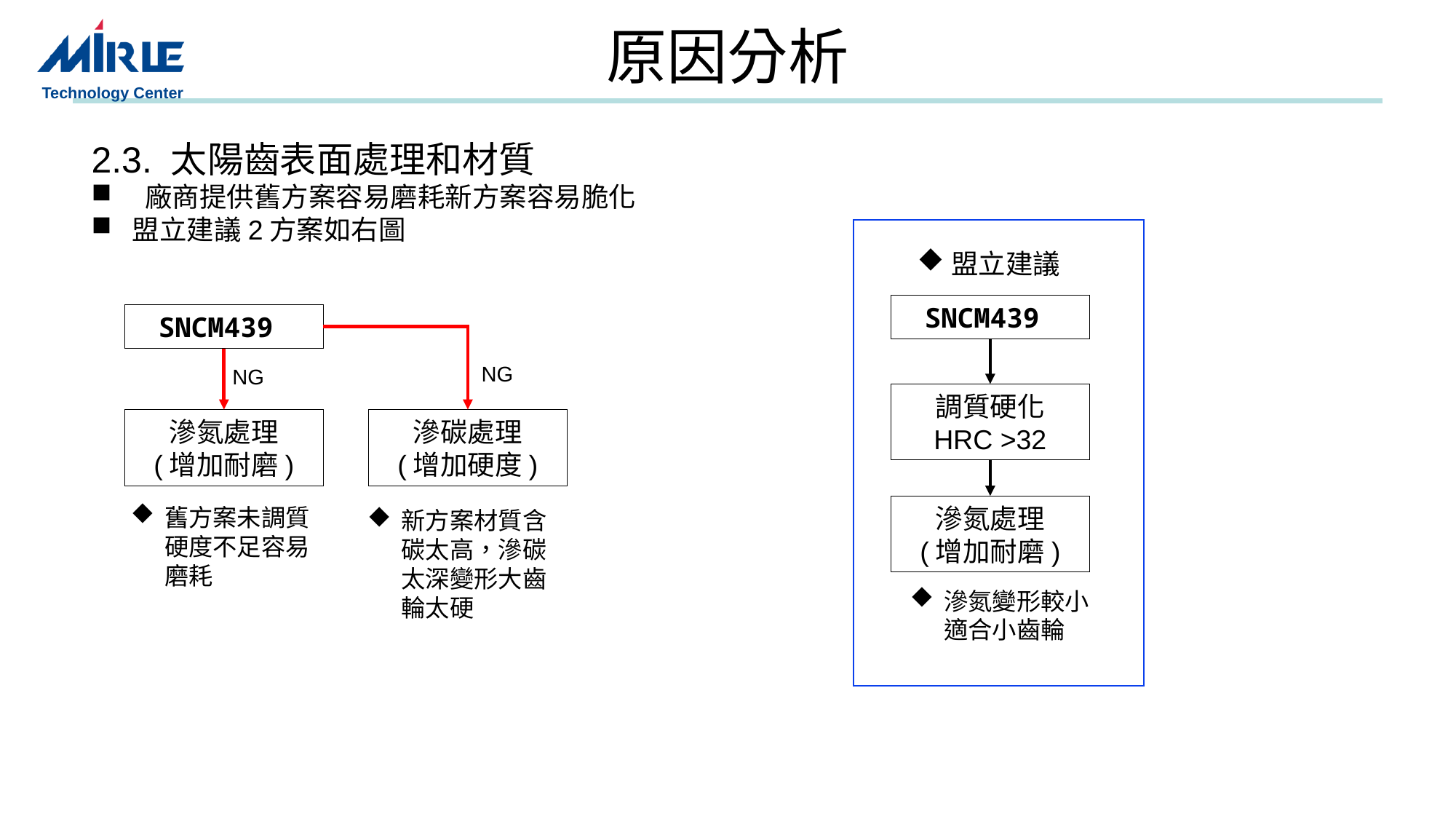

# 原因分析
2.3. 太陽齒表面處理和材質
 廠商提供舊方案容易磨耗新方案容易脆化
盟立建議2方案如右圖

盟立建議
SNCM439
SNCM439
NG
NG
調質硬化
HRC >32
滲碳處理
(增加硬度)
滲氮處理
(增加耐磨)
滲氮處理
(增加耐磨)
舊方案未調質硬度不足容易磨耗
新方案材質含碳太高，滲碳太深變形大齒輪太硬
滲氮變形較小適合小齒輪